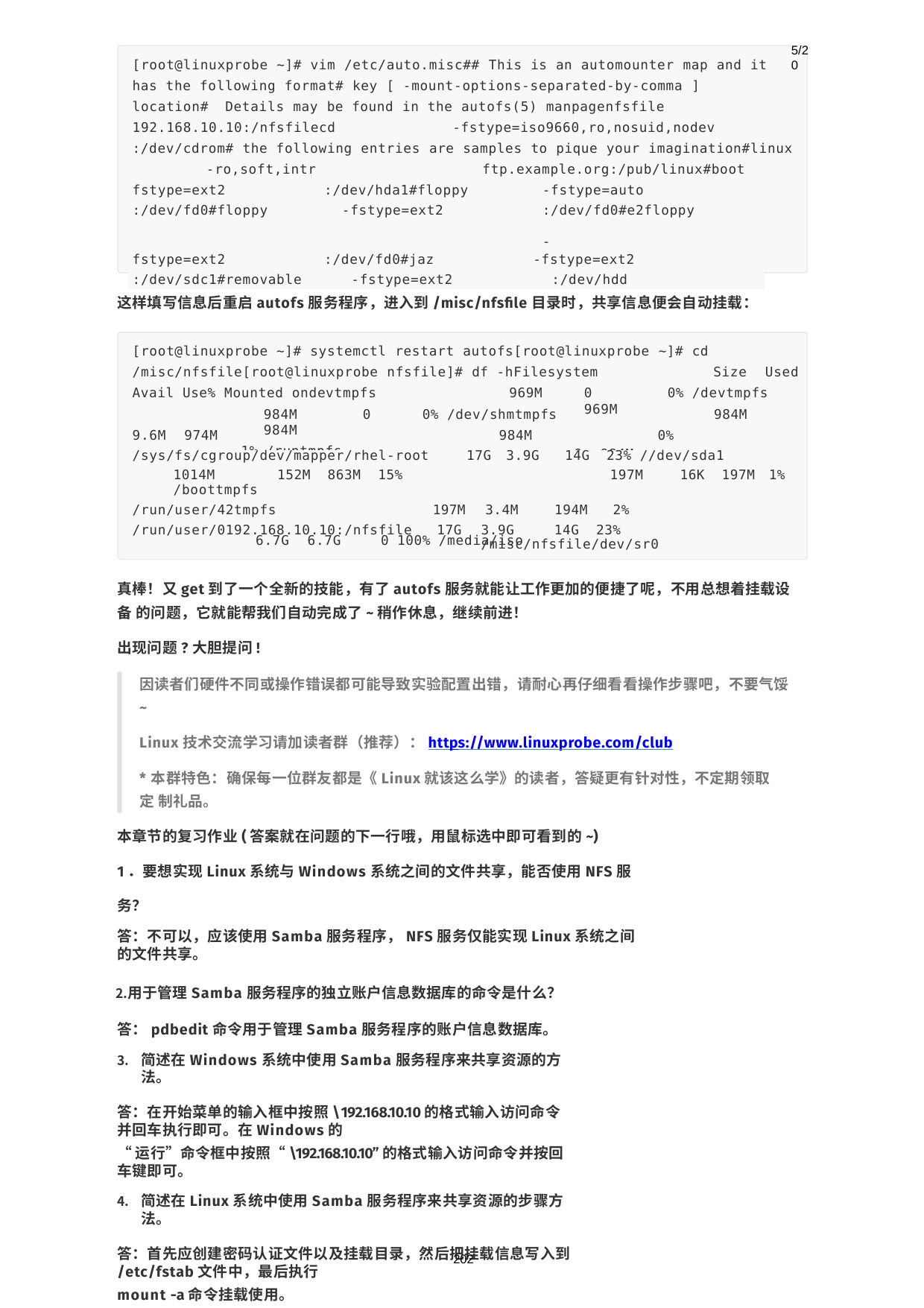

5/20

[root@linuxprobe ~]# vim /etc/auto.misc## This is an automounter map and it  has the following format# key [ -mount-options-separated-by-comma ] location#  Details may be found in the autofs(5) manpagenfsfile
192.168.10.10:/nfsfilecd	-fstype=iso9660,ro,nosuid,nodev
:/dev/cdrom# the following entries are samples to pique your imagination#linux
-ro,soft,intr	ftp.example.org:/pub/linux#boot	-
| fstype=ext2 | :/dev/hda1#floppy | -fstype=auto |
| --- | --- | --- |
| :/dev/fd0#floppy | -fstype=ext2 | :/dev/fd0#e2floppy - |
| fstype=ext2 | :/dev/fd0#jaz | -fstype=ext2 |
| :/dev/sdc1#removable | -fstype=ext2 | :/dev/hdd |
这样填写信息后重启autofs服务程序，进入到/misc/nfsfile目录时，共享信息便会自动挂载：

[root@linuxprobe ~]# systemctl restart autofs[root@linuxprobe ~]# cd
/misc/nfsfile[root@linuxprobe nfsfile]# df -hFilesystem
Size	Used
969M
0% /dev/shmtmpfs
984M
0% /devtmpfs
984M
0%
Avail Use% Mounted ondevtmpfs
0	969M

0	984M
984M	0	984M
1% /runtmpfs
9.6M	974M
| /sys/fs/cgroup/dev/mapper/rhel-root |  | 17G 3.9G | 14G | 23% //dev/sda1 |  |
| --- | --- | --- | --- | --- | --- |
| 1014M 152M 863M 15% /boottmpfs |  |  |  | 197M 16K 197M | 1% |
| /run/user/42tmpfs | 197M | 3.4M 194M 2% |  |  |  |
| /run/user/0192.168.10.10:/nfsfile | 17G | 3.9G 14G 23% /misc/nfsfile/dev/sr0 |  |  |  |
6.7G	6.7G
0 100% /media/iso
真棒！又get到了一个全新的技能，有了autofs服务就能让工作更加的便捷了呢，不用总想着挂载设备 的问题，它就能帮我们自动完成了~稍作休息，继续前进！
出现问题?大胆提问!

因读者们硬件不同或操作错误都可能导致实验配置出错，请耐心再仔细看看操作步骤吧，不要气馁
~
Linux技术交流学习请加读者群（推荐）：https://www.linuxprobe.com/club
*本群特色：确保每一位群友都是《Linux就该这么学》的读者，答疑更有针对性，不定期领取定 制礼品。
本章节的复习作业(答案就在问题的下一行哦，用鼠标选中即可看到的~)   1．要想实现Linux系统与Windows系统之间的文件共享，能否使用NFS服务？

答：不可以，应该使用Samba服务程序，NFS服务仅能实现Linux系统之间的文件共享。
用于管理Samba服务程序的独立账户信息数据库的命令是什么？ 答：pdbedit命令用于管理Samba服务程序的账户信息数据库。
简述在Windows系统中使用Samba服务程序来共享资源的方法。
答：在开始菜单的输入框中按照\192.168.10.10的格式输入访问命令并回车执行即可。在Windows的
“运行”命令框中按照“\192.168.10.10”的格式输入访问命令并按回车键即可。

简述在Linux系统中使用Samba服务程序来共享资源的步骤方法。
答：首先应创建密码认证文件以及挂载目录，然后把挂载信息写入到/etc/fstab文件中，最后执行
mount -a命令挂载使用。
如果在Linux系统中默认没有安装NFS服务程序，则需要安装什么软件包呢？

答：NFS服务程序的软件包名字为nfs-utils，因此执行yum install nfs-utils命令即可。

202